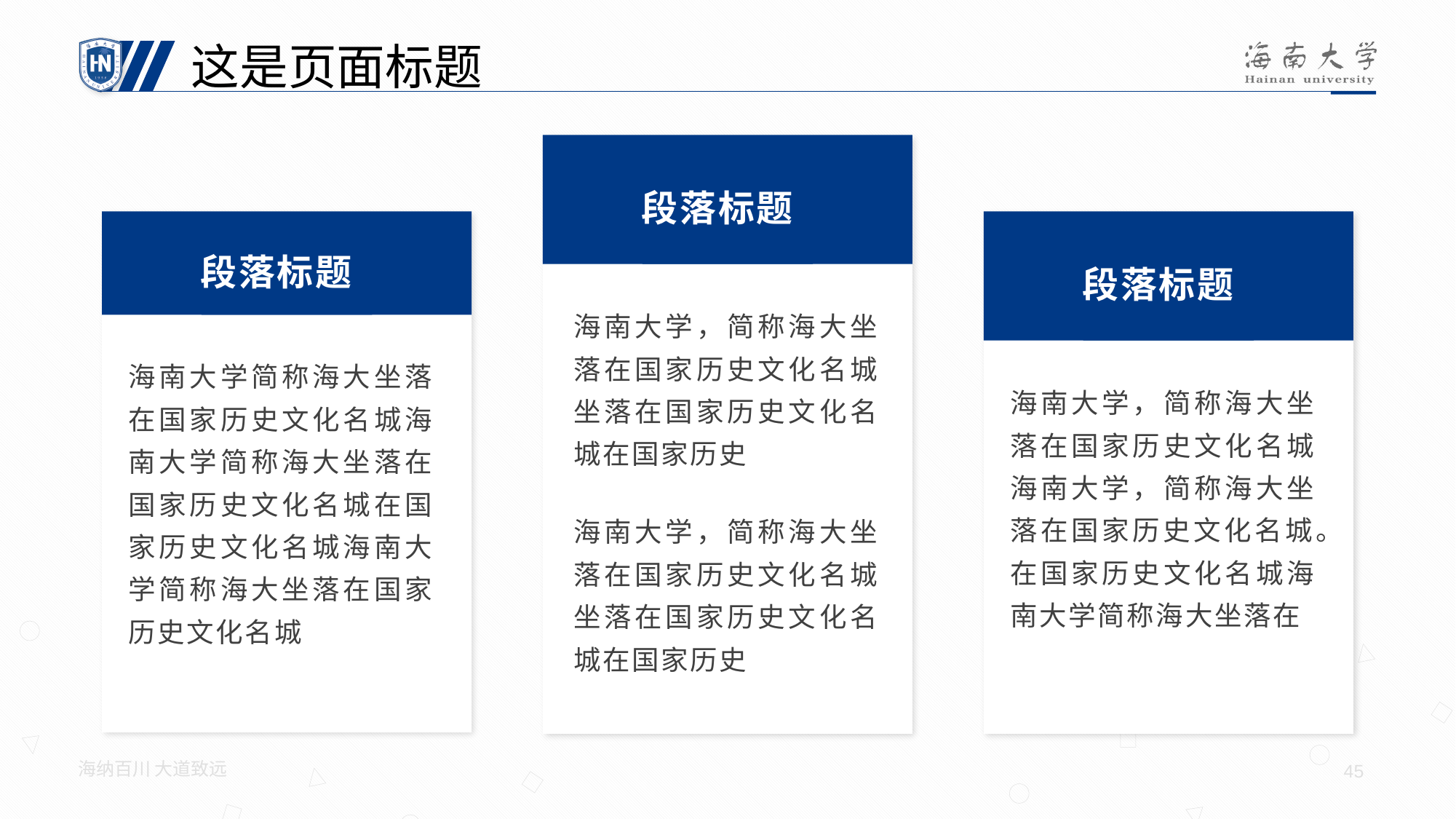

这是页面标题

段落标题

段落标题
段落标题

海南大学，简称海大坐落在国家历史文化名城坐落在国家历史文化名城在国家历史
海南大学简称海大坐落在国家历史文化名城海南大学简称海大坐落在国家历史文化名城在国家历史文化名城海南大学简称海大坐落在国家历史文化名城
海南大学，简称海大坐落在国家历史文化名城海南大学，简称海大坐落在国家历史文化名城。在国家历史文化名城海南大学简称海大坐落在
海南大学，简称海大坐落在国家历史文化名城坐落在国家历史文化名城在国家历史
海纳百川 大道致远
45